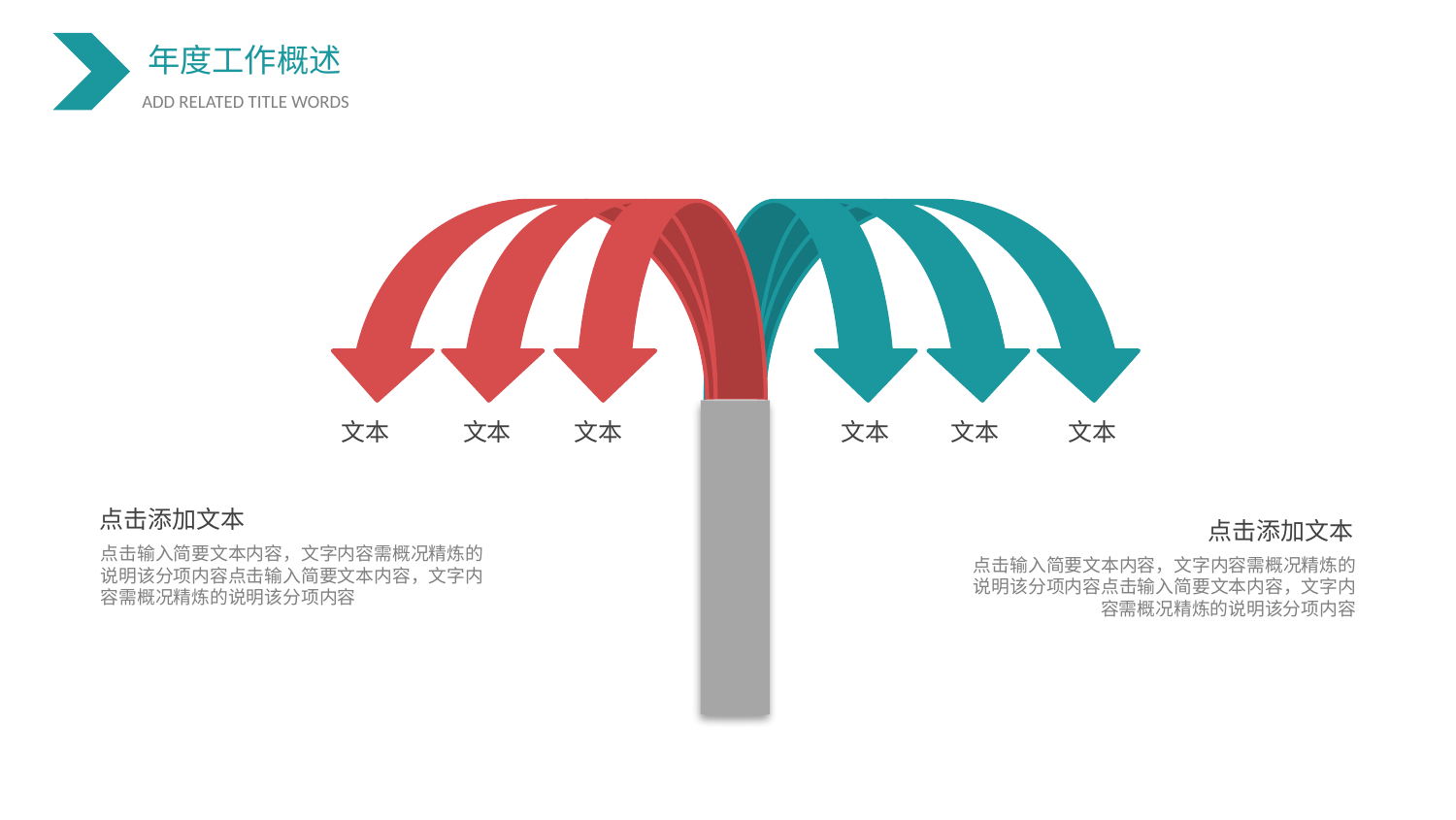

文本
文本
文本
文本
文本
文本
点击添加文本
点击输入简要文本内容，文字内容需概况精炼的说明该分项内容点击输入简要文本内容，文字内容需概况精炼的说明该分项内容
点击添加文本
点击输入简要文本内容，文字内容需概况精炼的说明该分项内容点击输入简要文本内容，文字内容需概况精炼的说明该分项内容